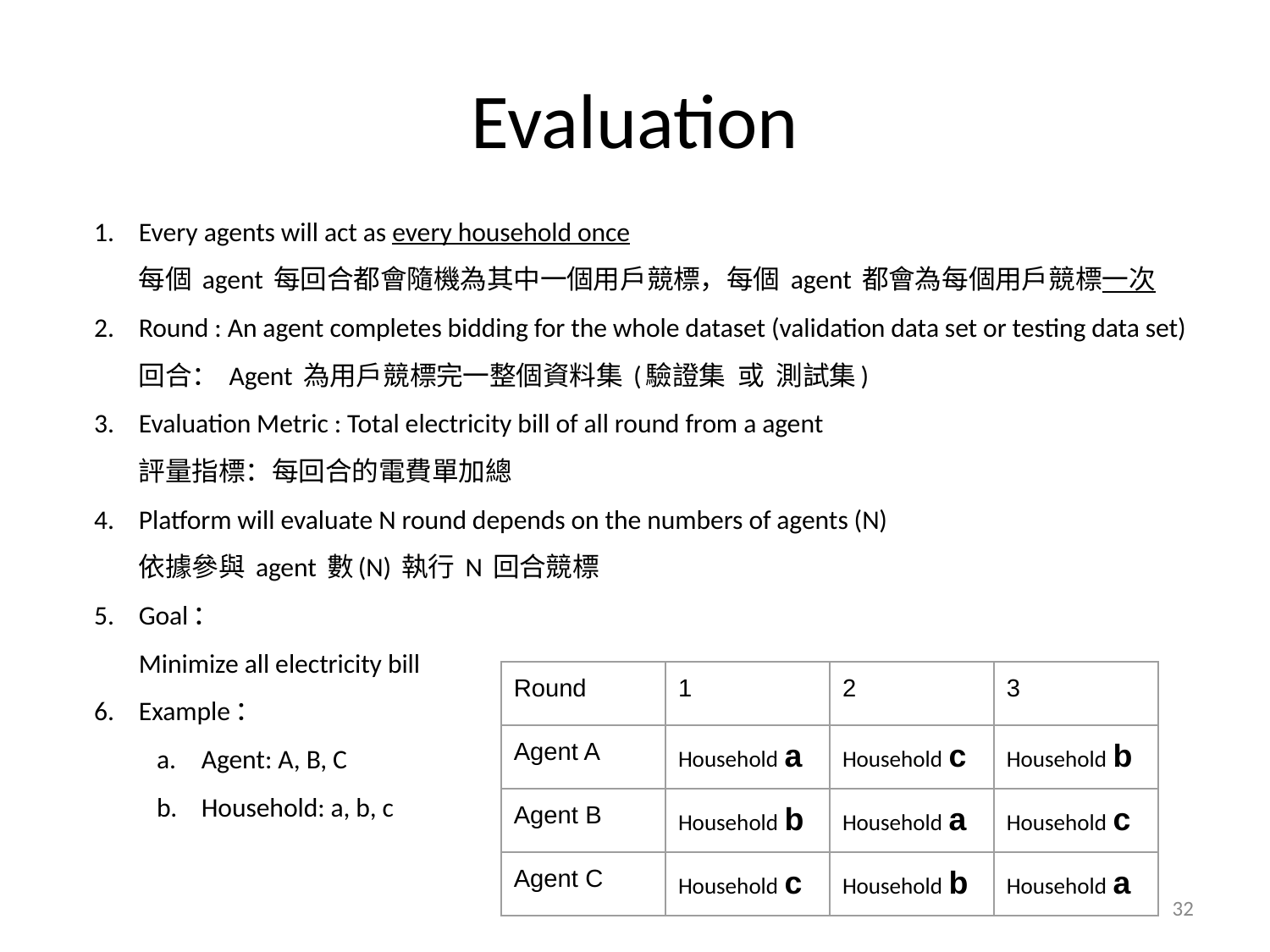

# Evaluation
Every agents will act as every household once
每個 agent 每回合都會隨機為其中一個用戶競標，每個 agent 都會為每個用戶競標一次
Round : An agent completes bidding for the whole dataset (validation data set or testing data set)
回合： Agent 為用戶競標完一整個資料集 (驗證集  或  測試集)
Evaluation Metric : Total electricity bill of all round from a agent
評量指標：每回合的電費單加總
Platform will evaluate N round depends on the numbers of agents (N)
依據參與 agent 數(N) 執行 N 回合競標
Goal：
Minimize all electricity bill
Example：
Agent: A, B, C
Household: a, b, c
| Round | 1 | 2 | 3 |
| --- | --- | --- | --- |
| Agent A | Household a | Household c | Household b |
| Agent B | Household b | Household a | Household c |
| Agent C | Household c | Household b | Household a |
32